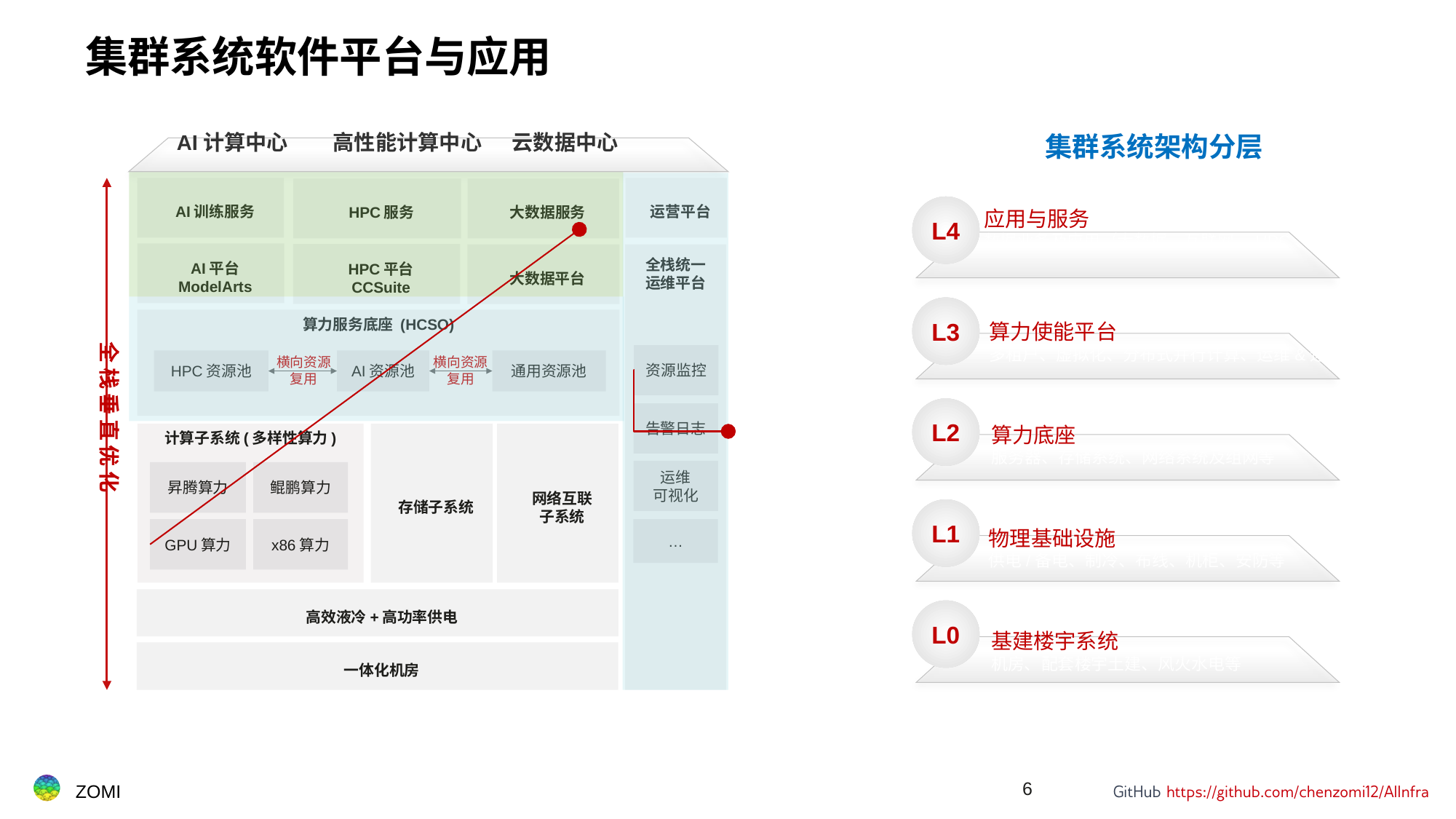

集群系统软件平台与应用
AI计算中心
高性能计算中心
云数据中心
集群系统架构分层

应用与服务
数据业务及应用（大数据、互联网、HPC、AI等）
L4

算力使能平台
多租户、虚拟化、分布式并行计算、运维&运营等
L3

算力底座
服务器、存储系统、网络系统及组网等
L2

L1
物理基础设施
供电/备电、制冷、布线、机柜、安防等

L0
基建楼宇系统
机房、配套楼宇土建、风火水电等

AI训练服务
运营平台
HPC服务
大数据服务
AI平台
ModelArts
HPC平台
CCSuite
大数据平台
全栈统一
运维平台

全栈垂直优化
算力服务底座 (HCSO)
资源监控
HPC资源池
AI资源池
通用资源池
横向资源
复用
横向资源
复用
告警日志
计算子系统(多样性算力)
存储子系统
网络互联
子系统
运维
可视化
昇腾算力
鲲鹏算力
GPU算力
x86算力
…
高效液冷+高功率供电
一体化机房